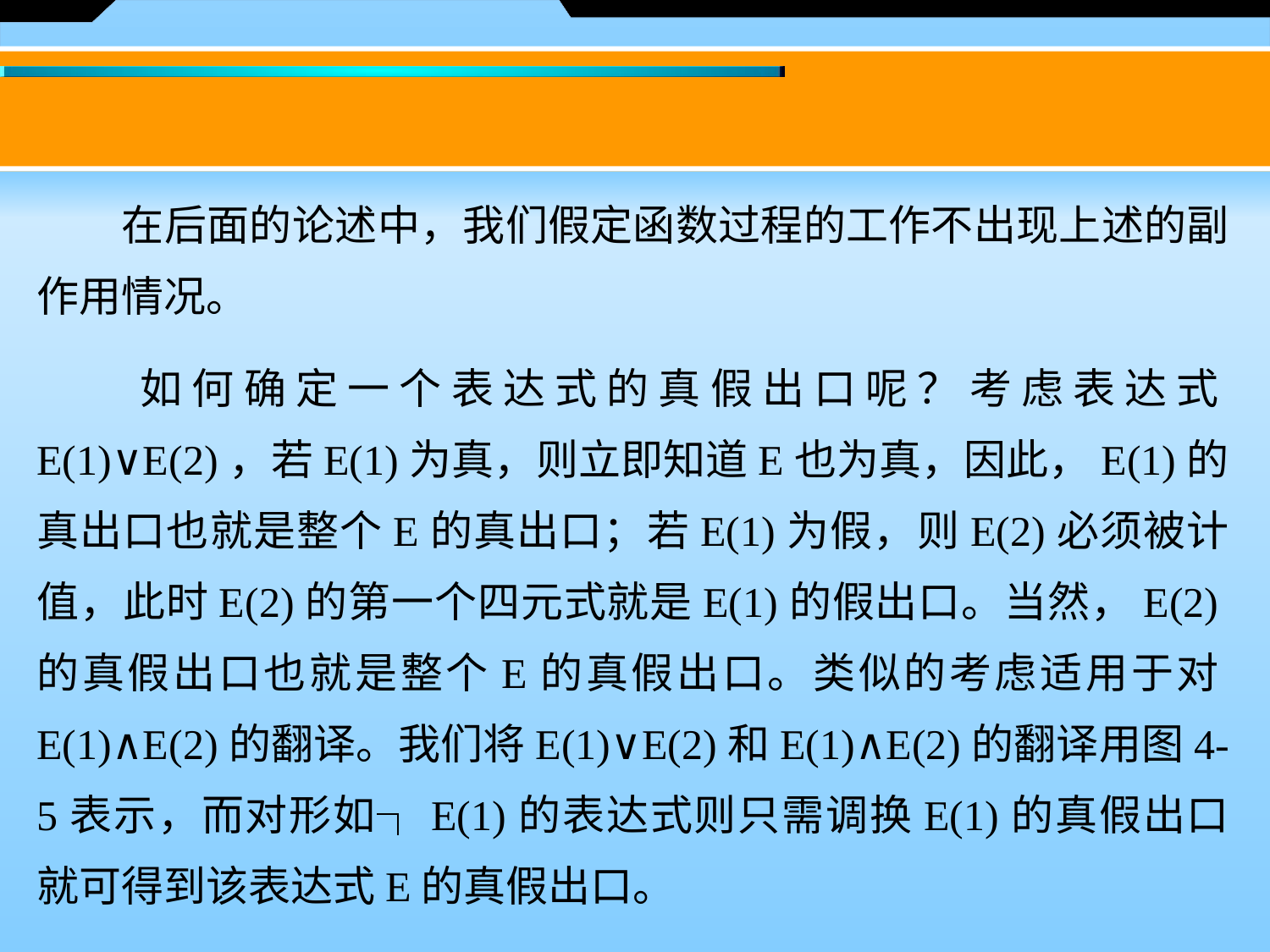

在后面的论述中，我们假定函数过程的工作不出现上述的副作用情况。
　　如何确定一个表达式的真假出口呢？考虑表达式E(1)∨E(2)，若E(1)为真，则立即知道E也为真，因此，E(1)的真出口也就是整个E的真出口；若E(1)为假，则E(2)必须被计值，此时E(2)的第一个四元式就是E(1)的假出口。当然，E(2)的真假出口也就是整个E的真假出口。类似的考虑适用于对E(1)∧E(2)的翻译。我们将E(1)∨E(2)和E(1)∧E(2)的翻译用图4-5表示，而对形如┐E(1)的表达式则只需调换E(1)的真假出口就可得到该表达式E的真假出口。